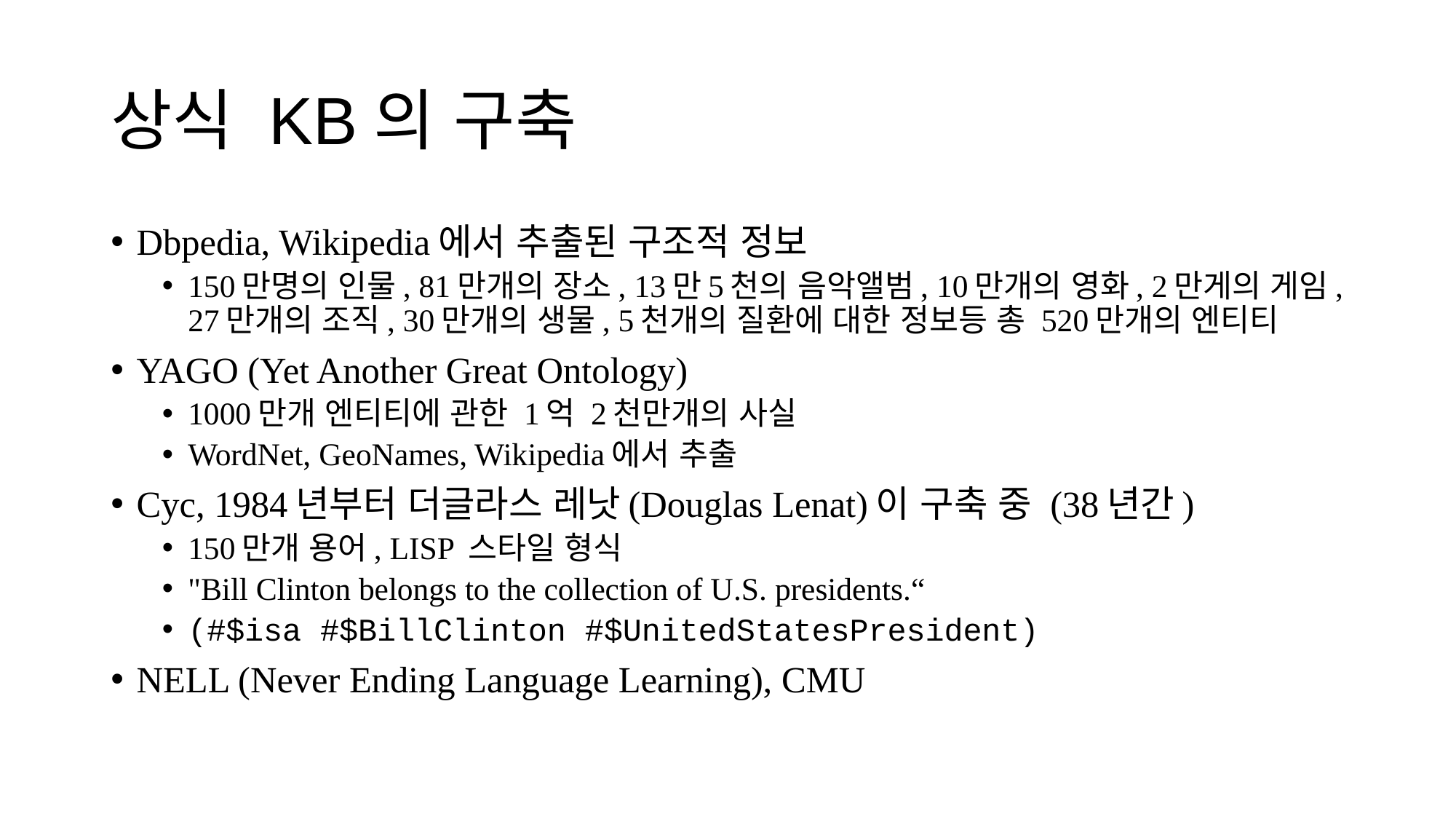

# 상식 KB의 구축
Dbpedia, Wikipedia에서 추출된 구조적 정보
150만명의 인물, 81만개의 장소, 13만5천의 음악앨범, 10만개의 영화, 2만게의 게임, 27만개의 조직, 30만개의 생물, 5천개의 질환에 대한 정보등 총 520만개의 엔티티
YAGO (Yet Another Great Ontology)
1000만개 엔티티에 관한 1억 2천만개의 사실
WordNet, GeoNames, Wikipedia에서 추출
Cyc, 1984년부터 더글라스 레낫(Douglas Lenat)이 구축 중 (38년간)
150만개 용어, LISP 스타일 형식
"Bill Clinton belongs to the collection of U.S. presidents.“
(#$isa #$BillClinton #$UnitedStatesPresident)
NELL (Never Ending Language Learning), CMU